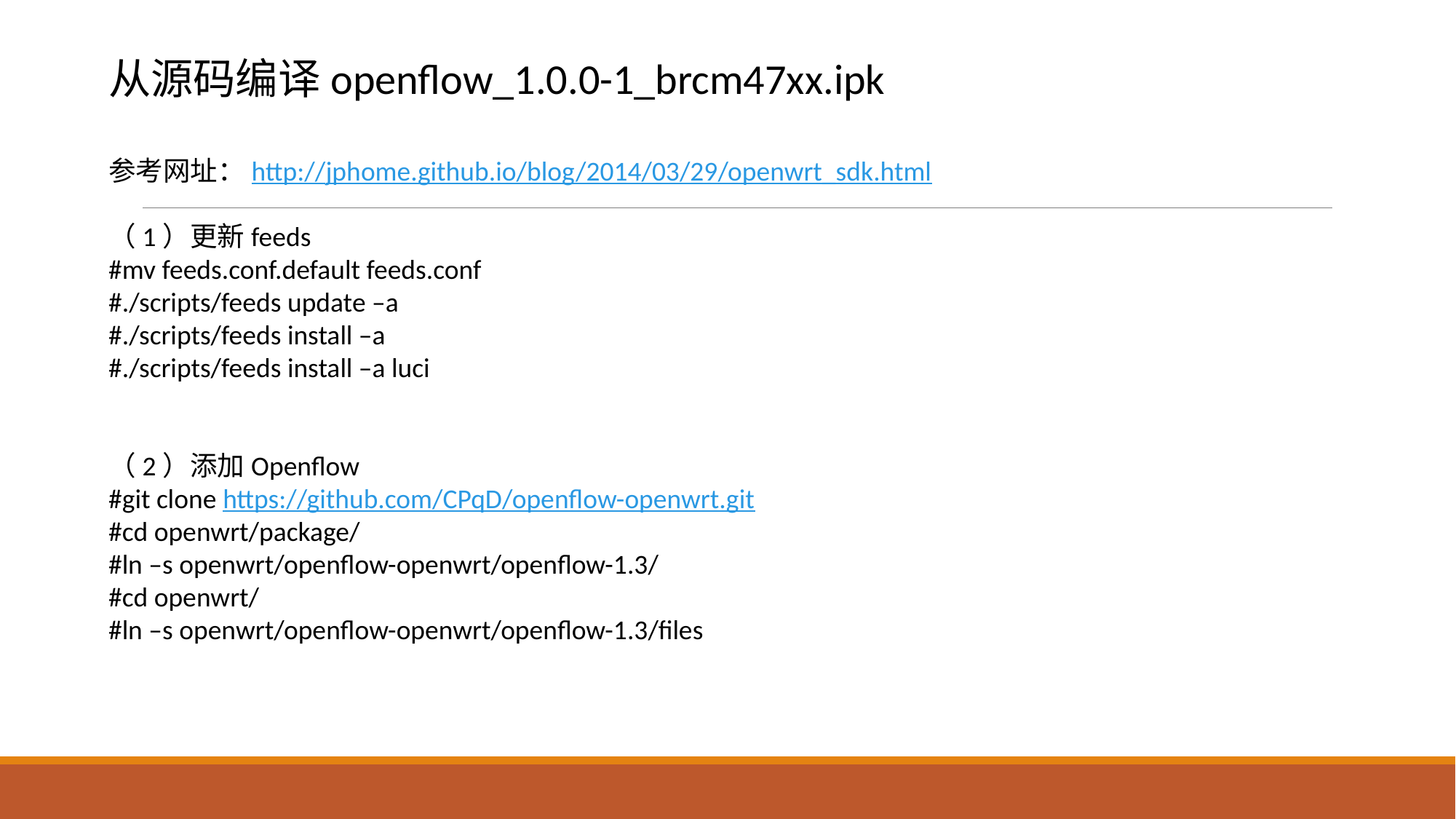

从源码编译openflow_1.0.0-1_brcm47xx.ipk

参考网址：http://jphome.github.io/blog/2014/03/29/openwrt_sdk.html

（1）更新feeds
#mv feeds.conf.default feeds.conf
#./scripts/feeds update –a
#./scripts/feeds install –a
#./scripts/feeds install –a luci

（2）添加Openflow
#git clone https://github.com/CPqD/openflow-openwrt.git
#cd openwrt/package/
#ln –s openwrt/openflow-openwrt/openflow-1.3/
#cd openwrt/
#ln –s openwrt/openflow-openwrt/openflow-1.3/files